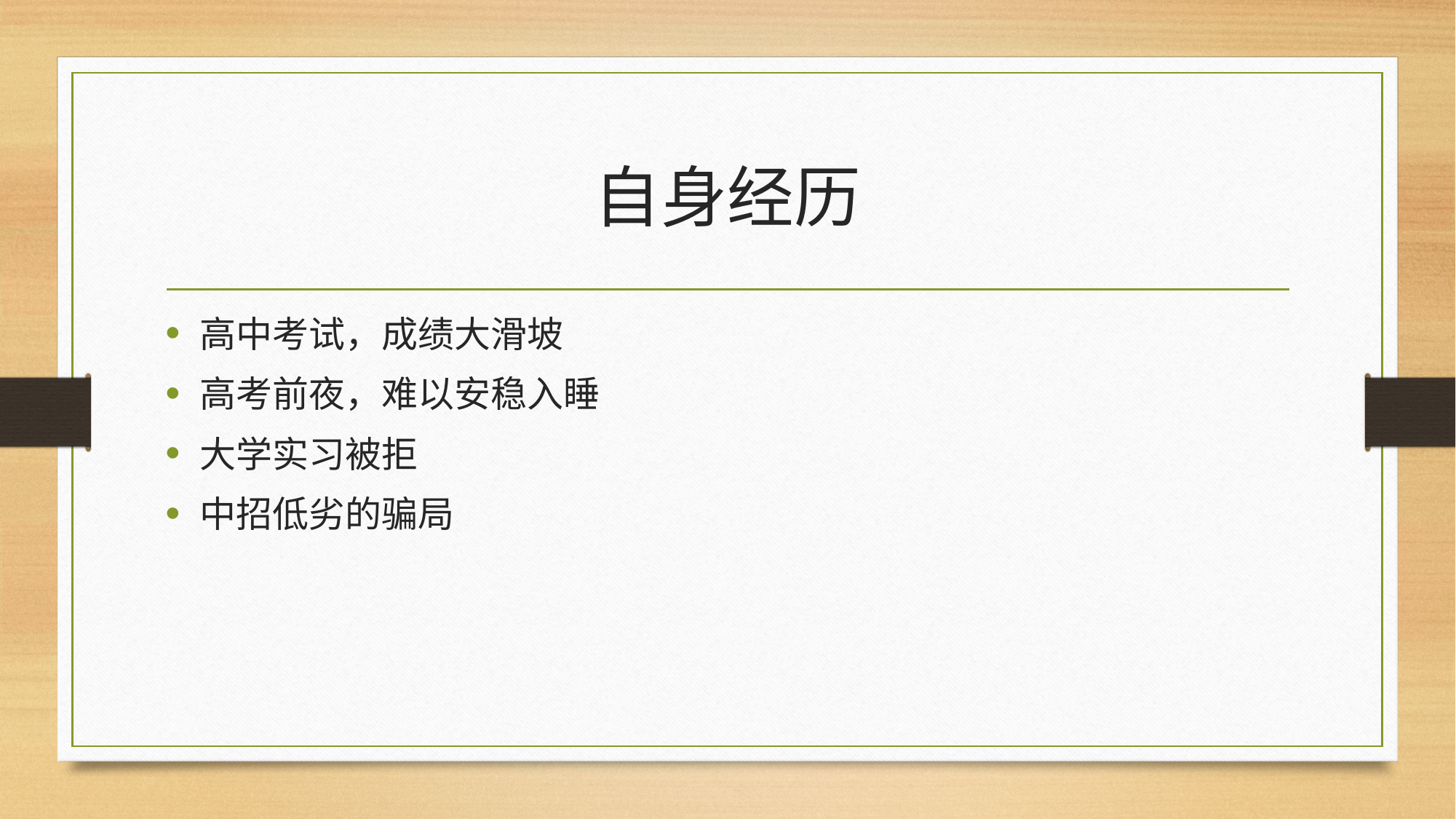

# 自身经历
高中考试，成绩大滑坡
高考前夜，难以安稳入睡
大学实习被拒
中招低劣的骗局